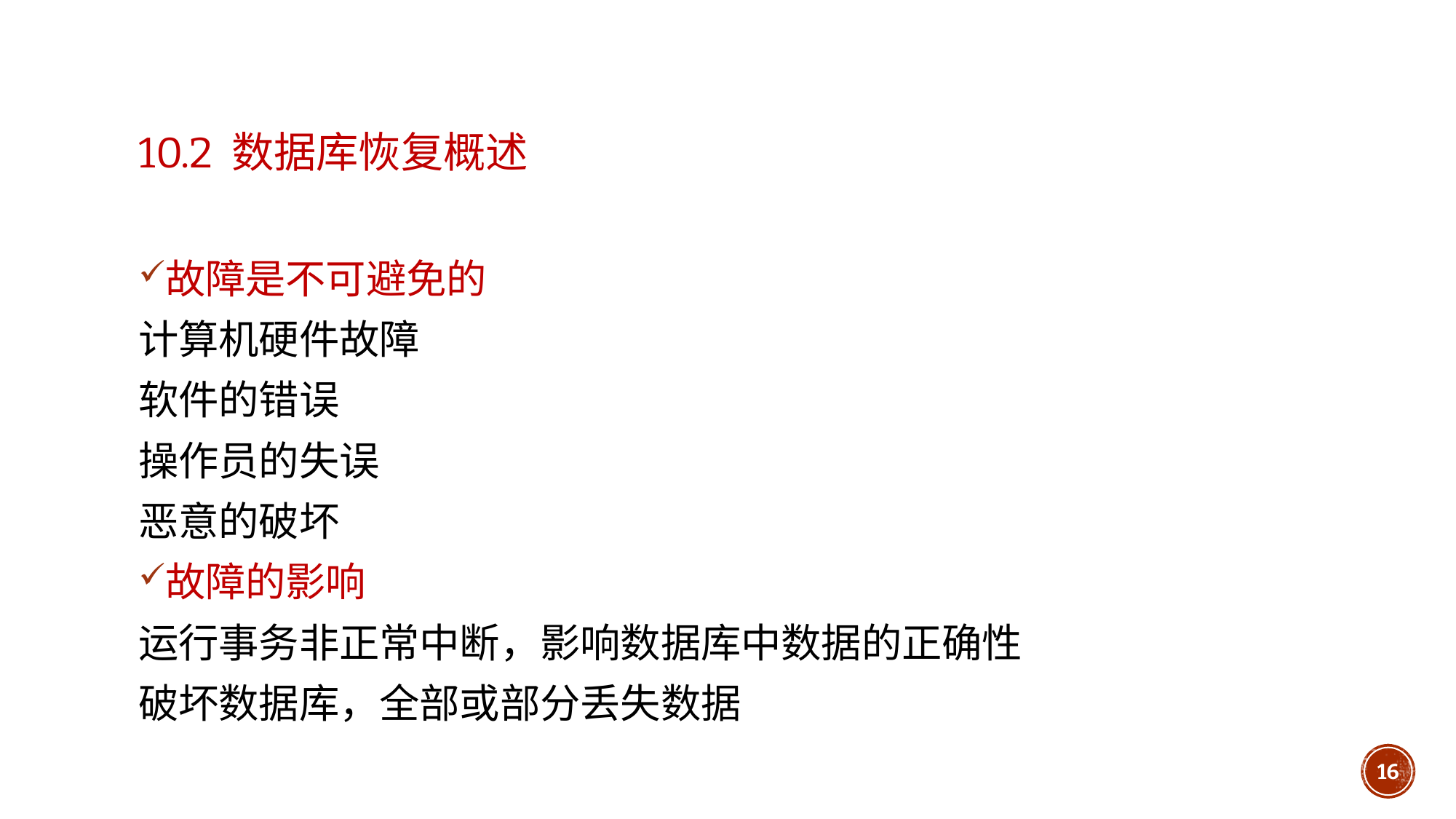

# 10.2 数据库恢复概述
故障是不可避免的
计算机硬件故障
软件的错误
操作员的失误
恶意的破坏
故障的影响
运行事务非正常中断，影响数据库中数据的正确性
破坏数据库，全部或部分丢失数据
16